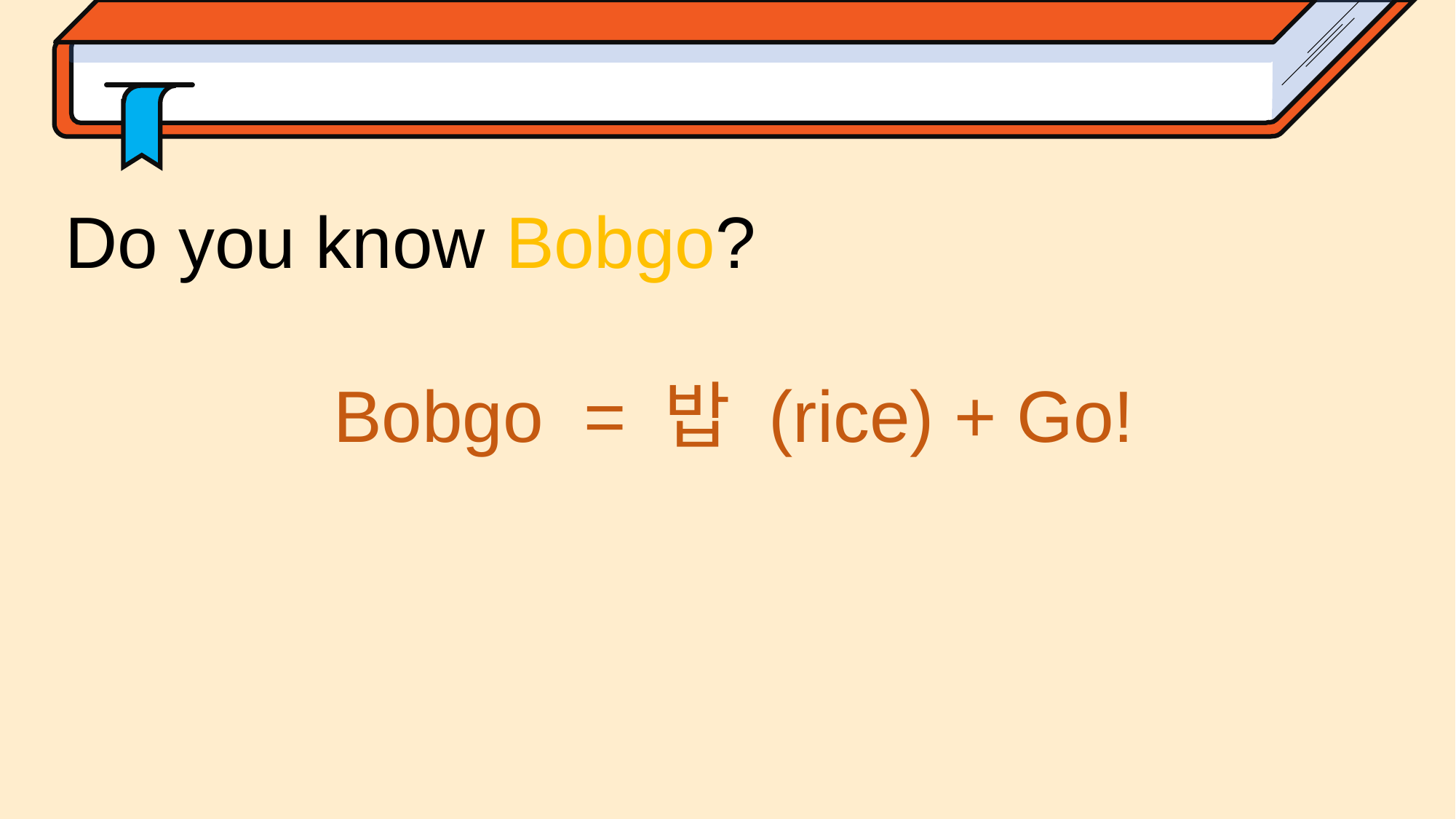

Do you know Bobgo?

Bobgo  = 밥 (rice) + Go!